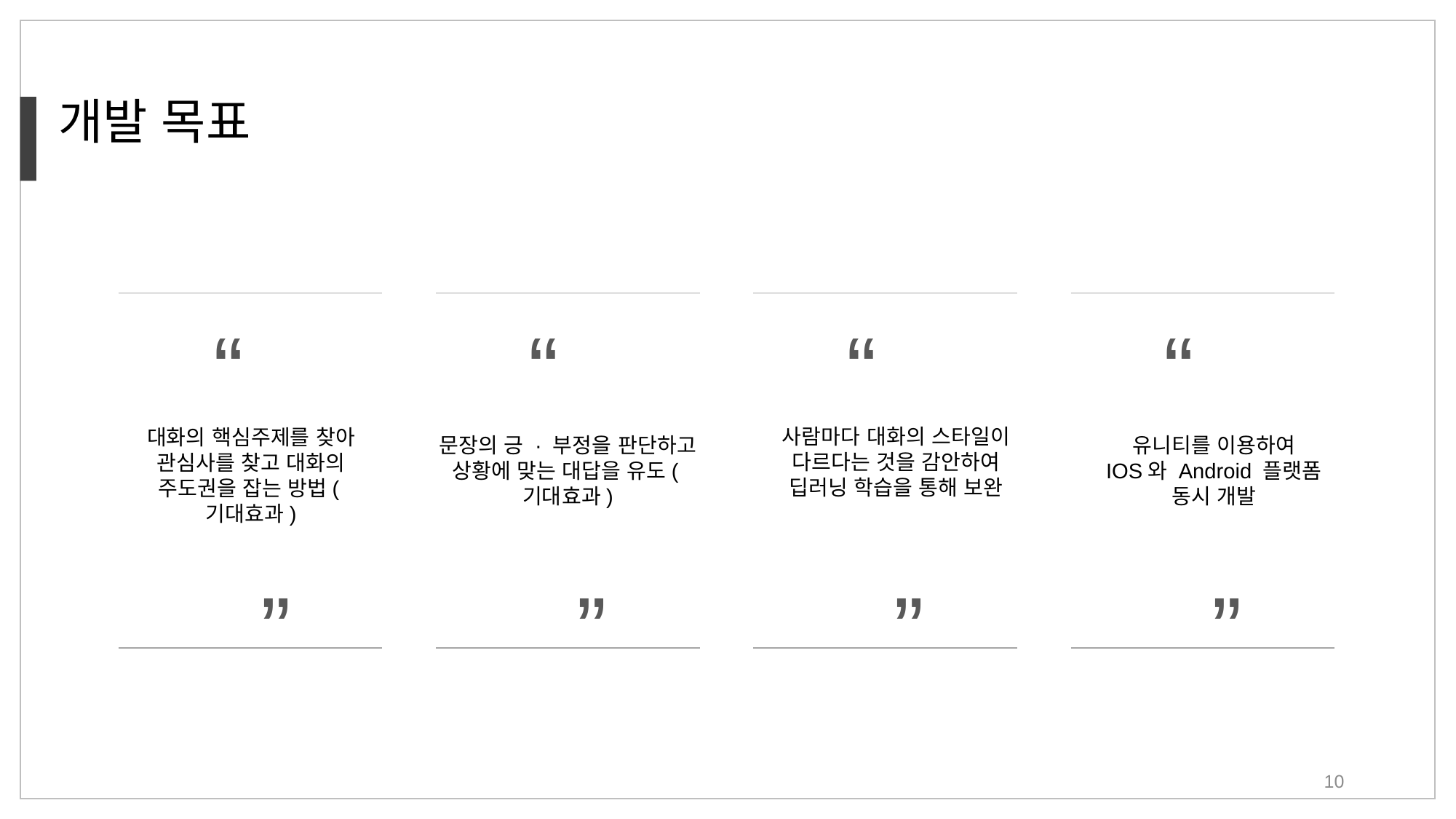

개발 목표

“
”
“
”
“
”
“
”

사람마다 대화의 스타일이
다르다는 것을 감안하여
딥러닝 학습을 통해 보완
대화의 핵심주제를 찾아
관심사를 찾고 대화의 주도권을 잡는 방법(기대효과)
문장의 긍 · 부정을 판단하고
상황에 맞는 대답을 유도(기대효과)
유니티를 이용하여
IOS와 Android 플랫폼
동시 개발
10